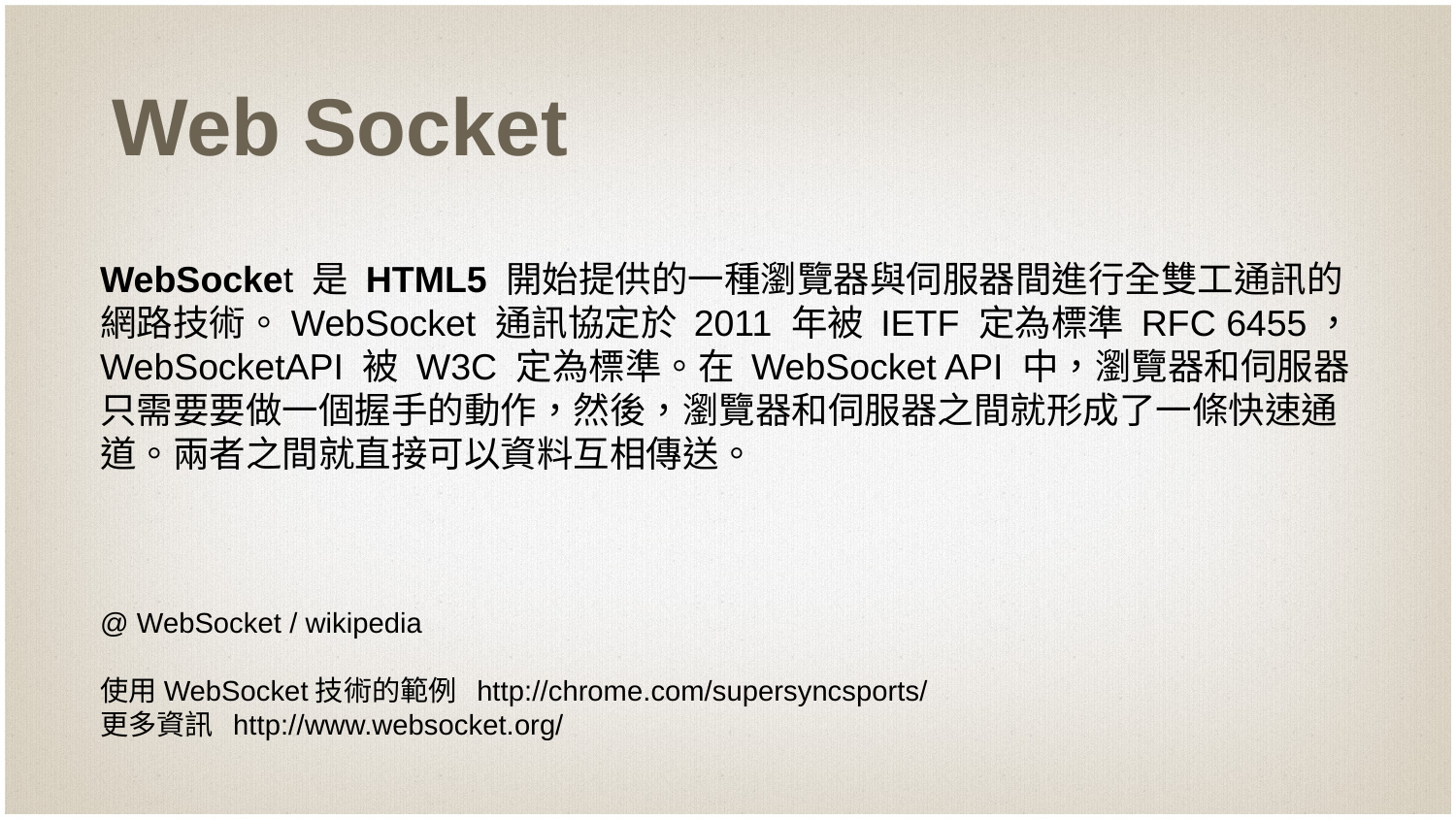

# Web Socket
WebSocket 是 HTML5 開始提供的一種瀏覽器與伺服器間進行全雙工通訊的網路技術。WebSocket 通訊協定於 2011 年被 IETF 定為標準 RFC 6455，WebSocketAPI 被 W3C 定為標準。在 WebSocket API 中，瀏覽器和伺服器只需要要做一個握手的動作，然後，瀏覽器和伺服器之間就形成了一條快速通道。兩者之間就直接可以資料互相傳送。

@ WebSocket / wikipedia

使用WebSocket技術的範例  http://chrome.com/supersyncsports/
更多資訊  http://www.websocket.org/